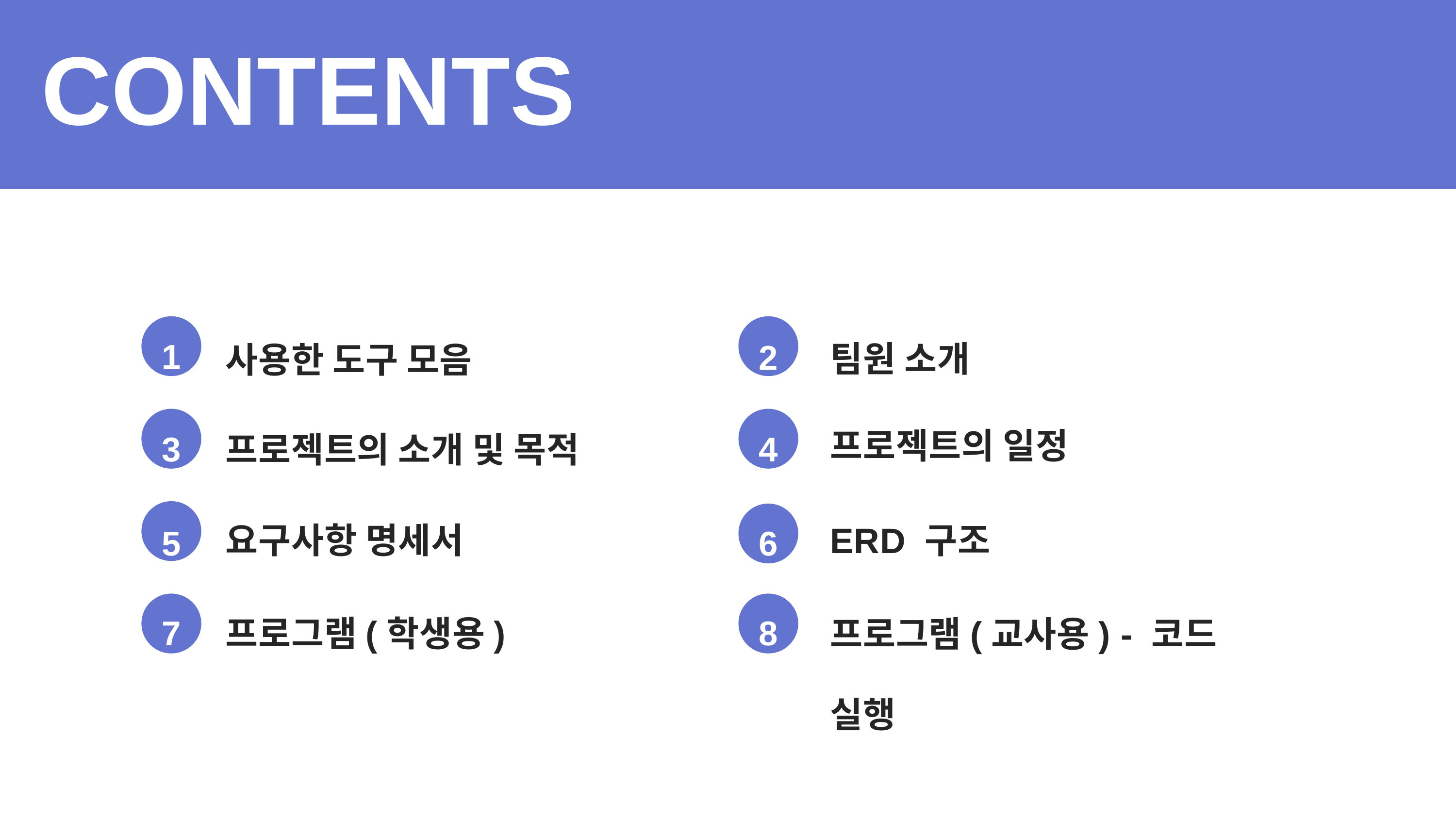

CONTENTS
1
2
팀원 소개
사용한 도구 모음

프로젝트의 일정
프로젝트의 소개 및 목적
3
4

요구사항 명세서
ERD 구조
5
6

프로그램(학생용)
프로그램(교사용) - 코드 실행
7
8